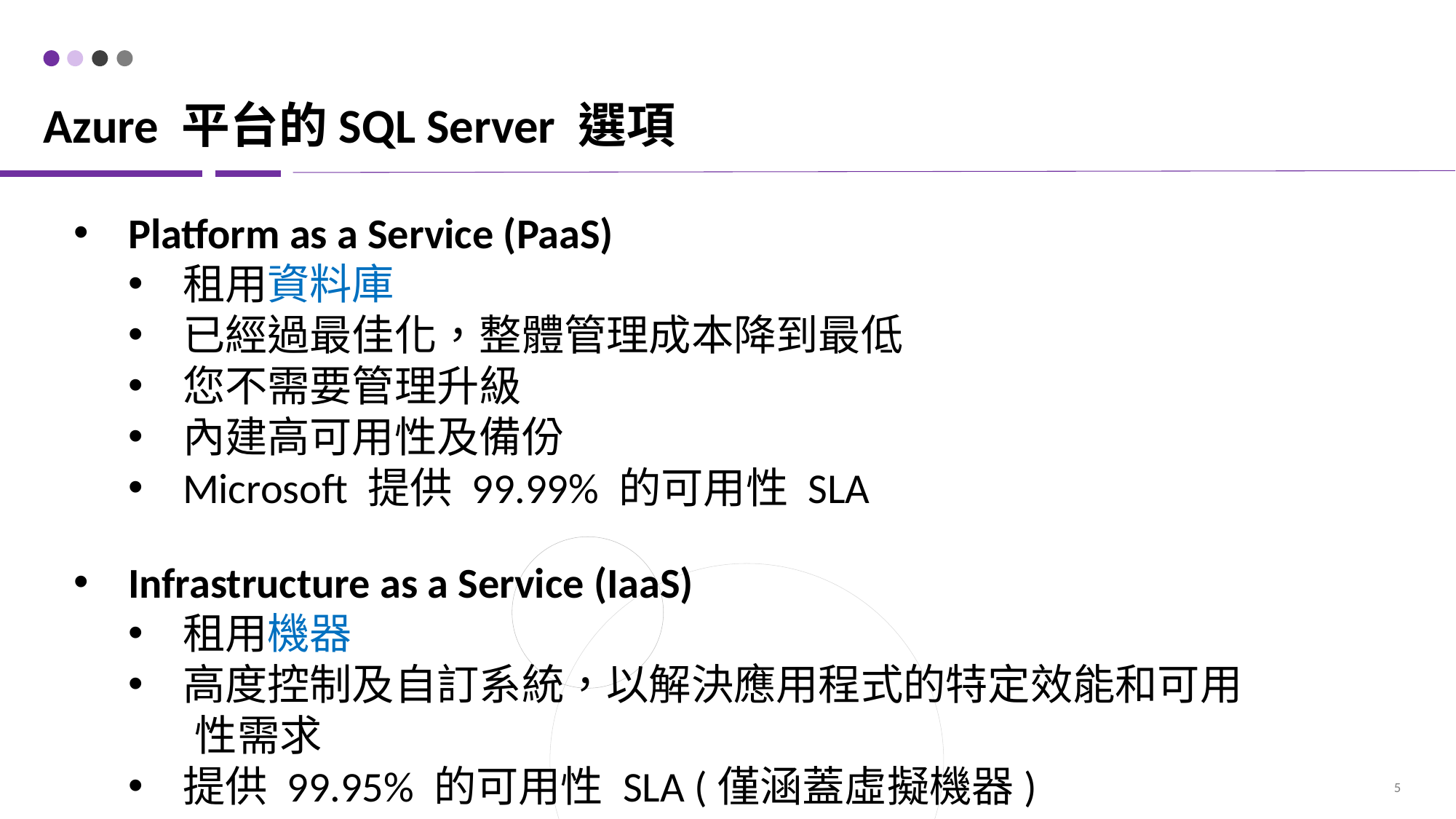

# Azure 平台的SQL Server 選項
Platform as a Service (PaaS)
租用資料庫
已經過最佳化，整體管理成本降到最低
您不需要管理升級
內建高可用性及備份
Microsoft 提供 99.99% 的可用性 SLA

Infrastructure as a Service (IaaS)
租用機器
高度控制及自訂系統，以解決應用程式的特定效能和可用
      性需求
提供 99.95% 的可用性 SLA (僅涵蓋虛擬機器)

5